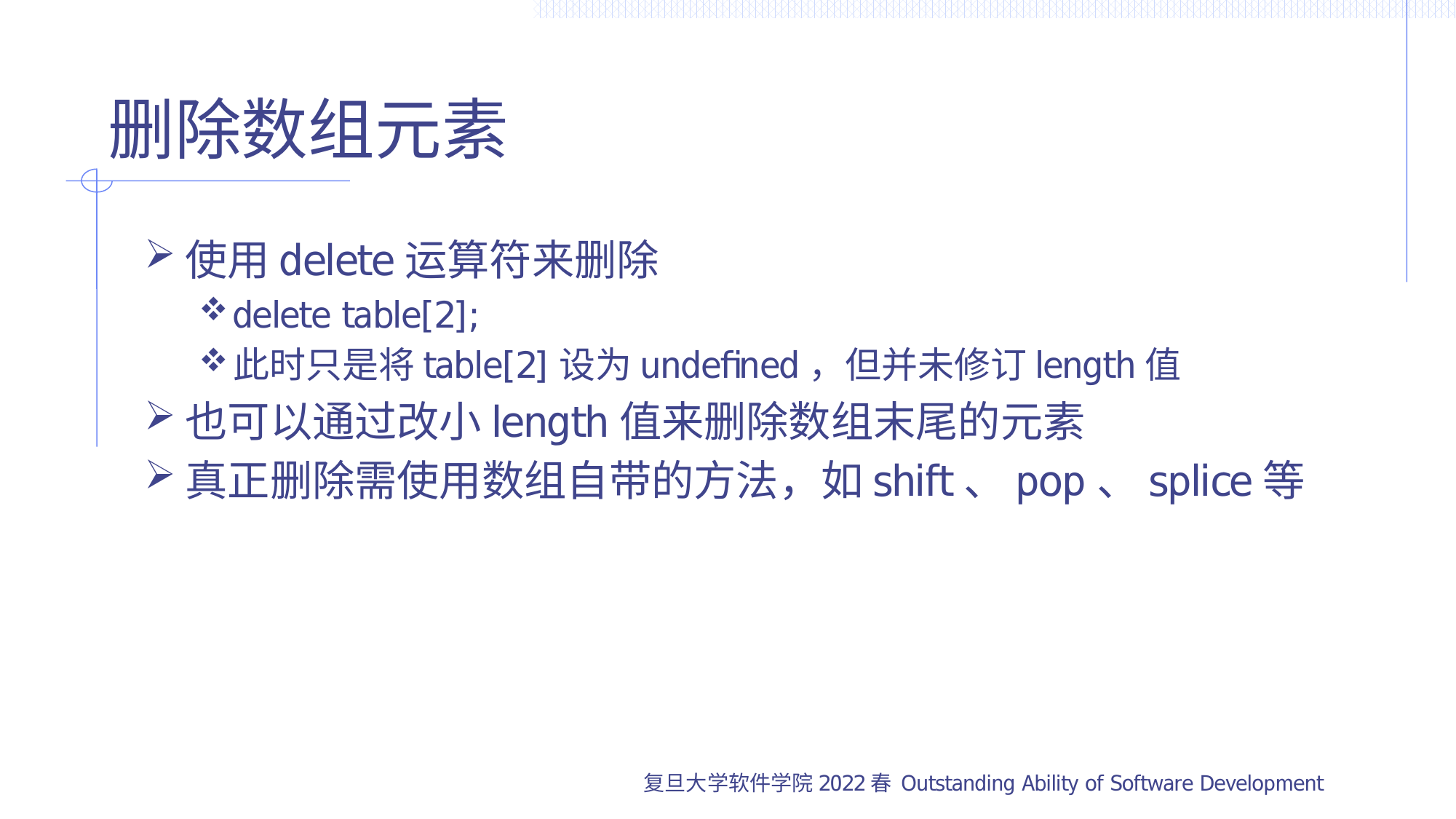

# 删除数组元素
使用delete运算符来删除
delete table[2];
此时只是将table[2]设为undefined，但并未修订length值
也可以通过改小length值来删除数组末尾的元素
真正删除需使用数组自带的方法，如shift、pop、splice等